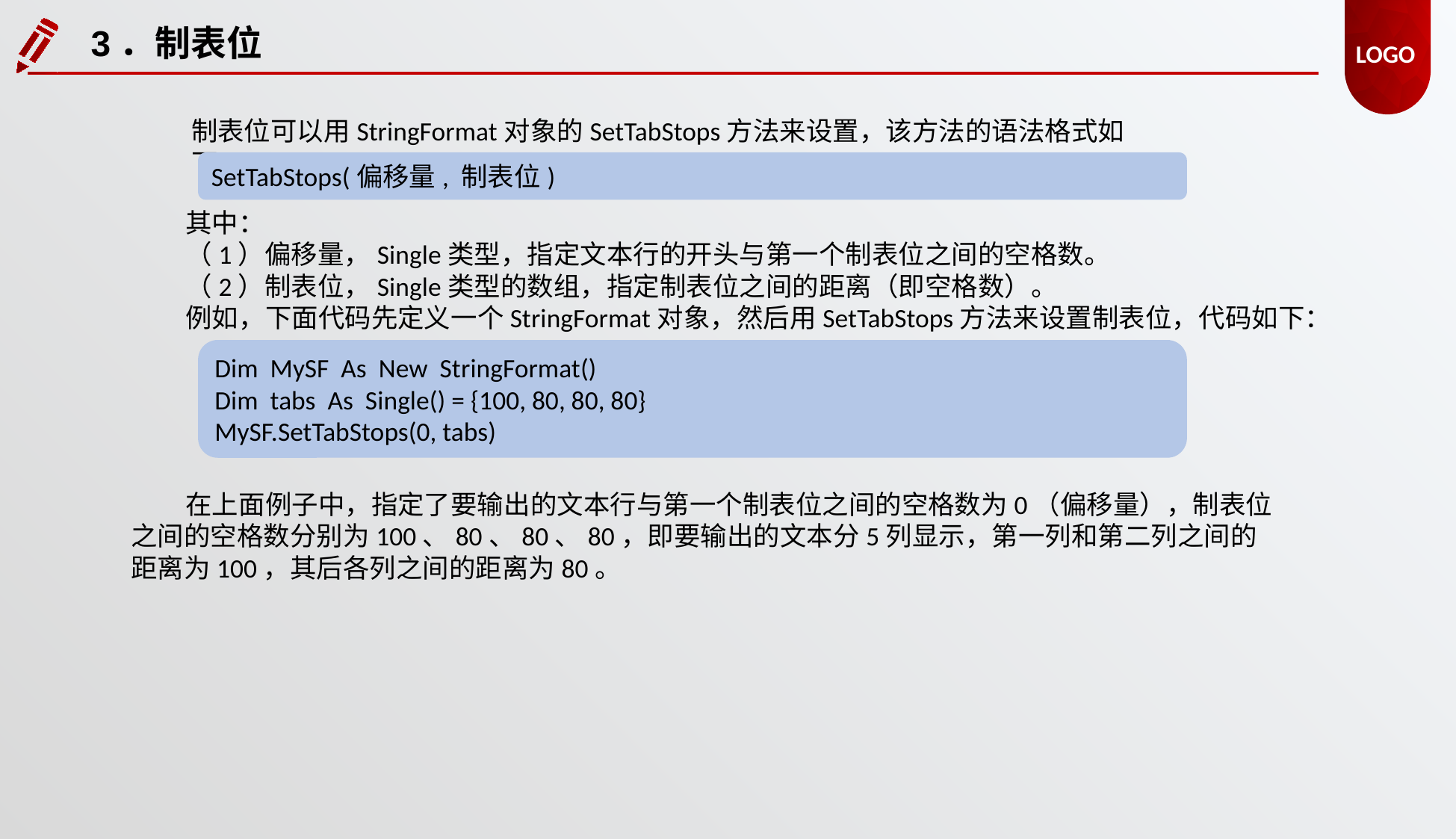

3．制表位
制表位可以用StringFormat对象的SetTabStops方法来设置，该方法的语法格式如下：
SetTabStops(偏移量, 制表位)
其中：
（1）偏移量，Single类型，指定文本行的开头与第一个制表位之间的空格数。
（2）制表位，Single类型的数组，指定制表位之间的距离（即空格数）。
例如，下面代码先定义一个StringFormat对象，然后用SetTabStops方法来设置制表位，代码如下：
Dim  MySF  As  New  StringFormat()
Dim  tabs  As  Single() = {100, 80, 80, 80}
MySF.SetTabStops(0, tabs)
在上面例子中，指定了要输出的文本行与第一个制表位之间的空格数为0（偏移量），制表位之间的空格数分别为100、80、80、80，即要输出的文本分5列显示，第一列和第二列之间的距离为100，其后各列之间的距离为80。